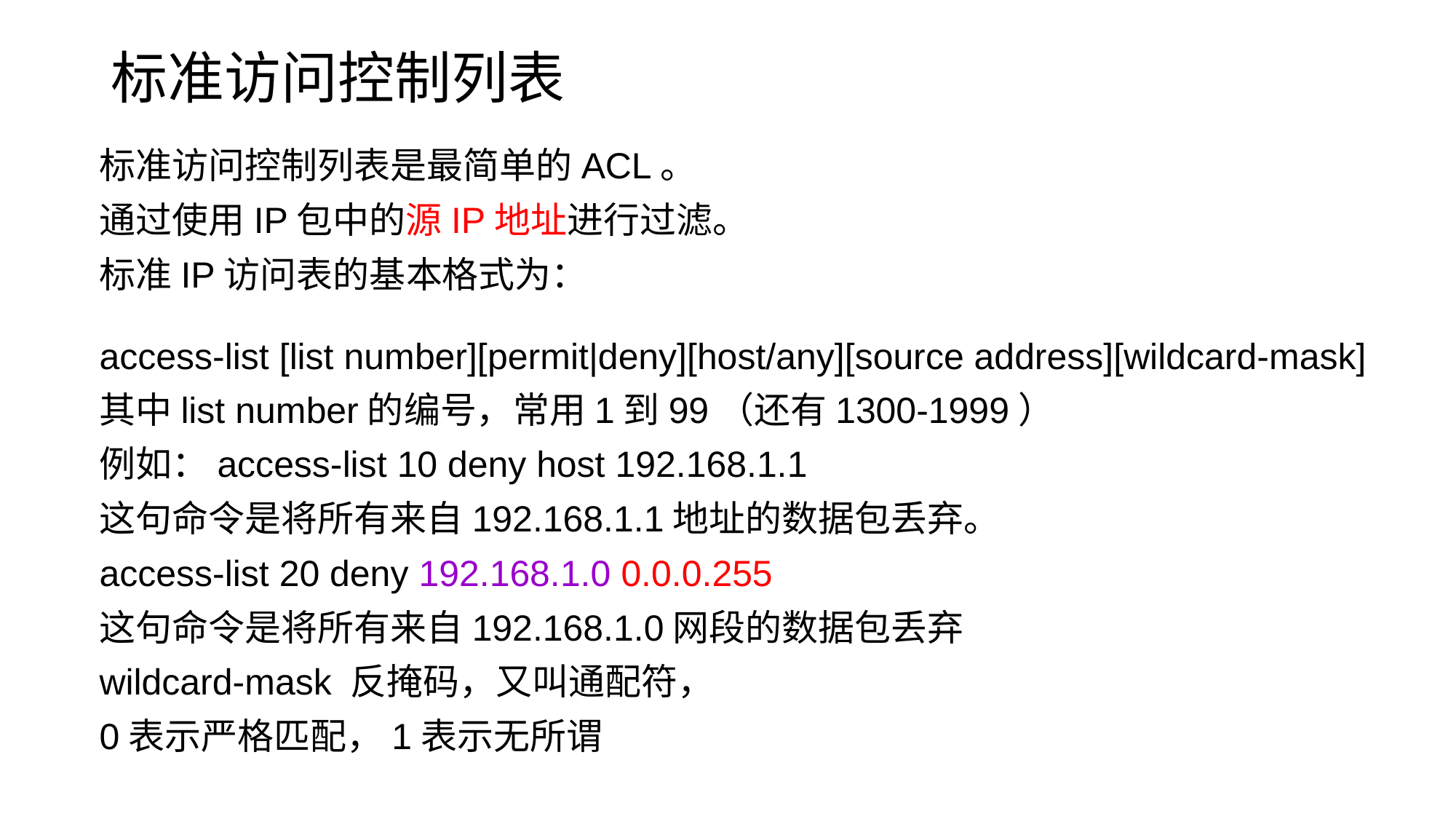

# 标准访问控制列表
标准访问控制列表是最简单的ACL。
通过使用IP包中的源IP地址进行过滤。
标准IP访问表的基本格式为：
access-list [list number][permit|deny][host/any][source address][wildcard-mask]
其中list number的编号，常用1到99（还有1300-1999）
例如：access-list 10 deny host 192.168.1.1
这句命令是将所有来自192.168.1.1地址的数据包丢弃。
access-list 20 deny 192.168.1.0 0.0.0.255
这句命令是将所有来自192.168.1.0网段的数据包丢弃
wildcard-mask 反掩码，又叫通配符，
0表示严格匹配，1表示无所谓